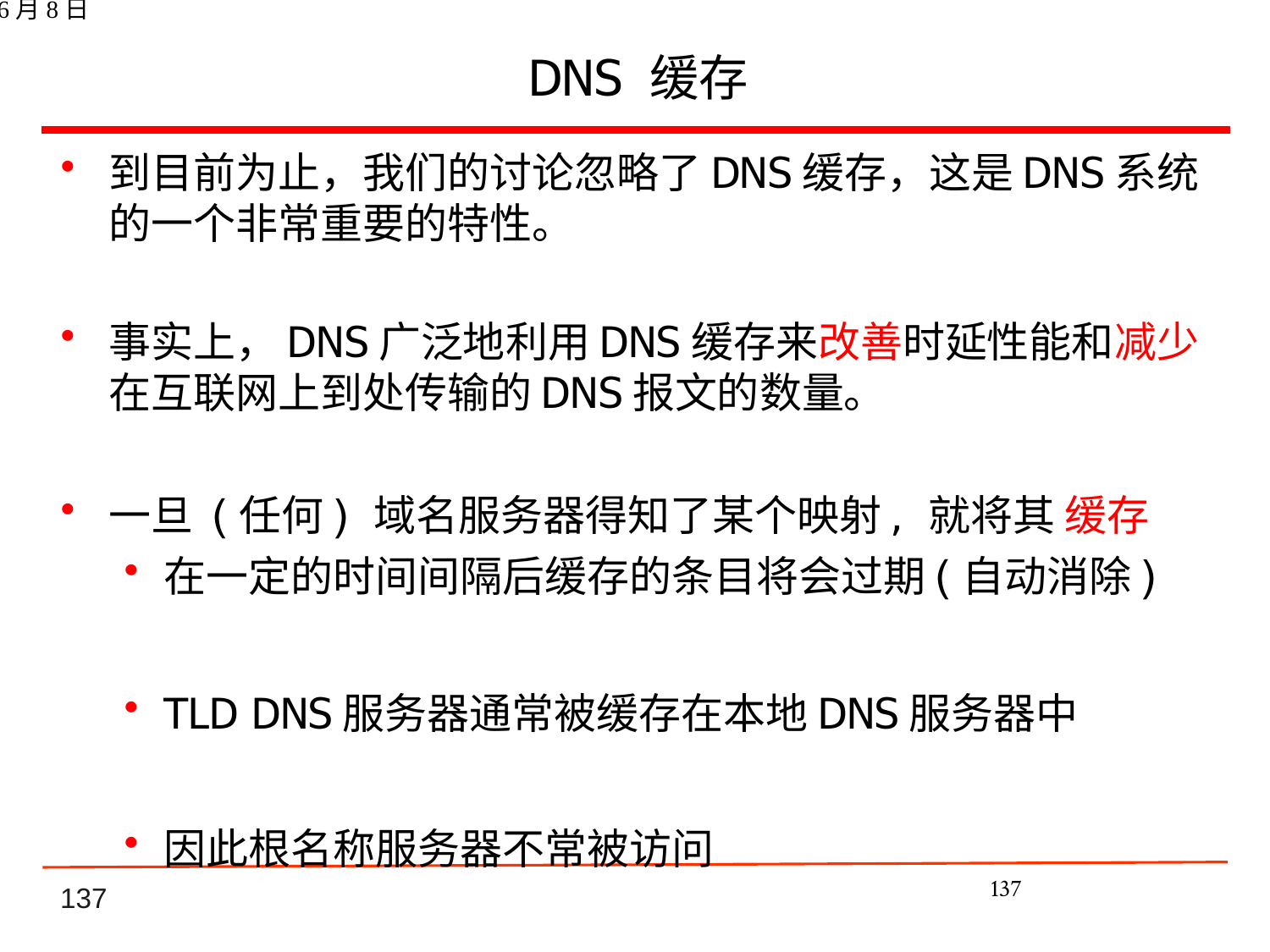

# DNS 缓存
到目前为止，我们的讨论忽略了DNS缓存，这是DNS系统的一个非常重要的特性。

事实上，DNS广泛地利用DNS缓存来改善时延性能和减少在互联网上到处传输的DNS报文的数量。

一旦 (任何) 域名服务器得知了某个映射, 就将其 缓存
在一定的时间间隔后缓存的条目将会过期(自动消除)

TLD DNS服务器通常被缓存在本地DNS服务器中

因此根名称服务器不常被访问

137
2021年6月8日